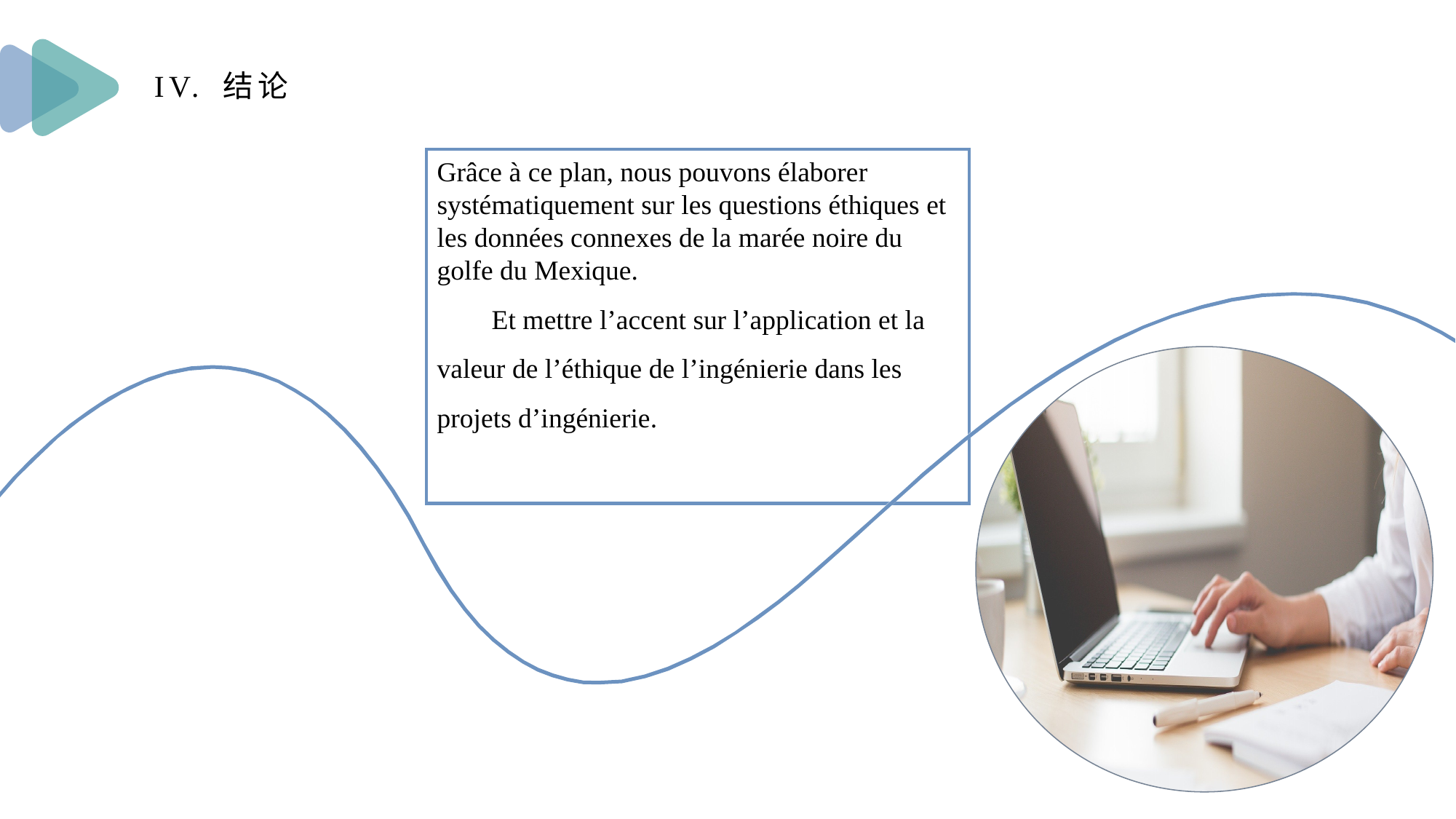

IV. 结论
Grâce à ce plan, nous pouvons élaborer systématiquement sur les questions éthiques et les données connexes de la marée noire du golfe du Mexique.
Et mettre l’accent sur l’application et la valeur de l’éthique de l’ingénierie dans les projets d’ingénierie.